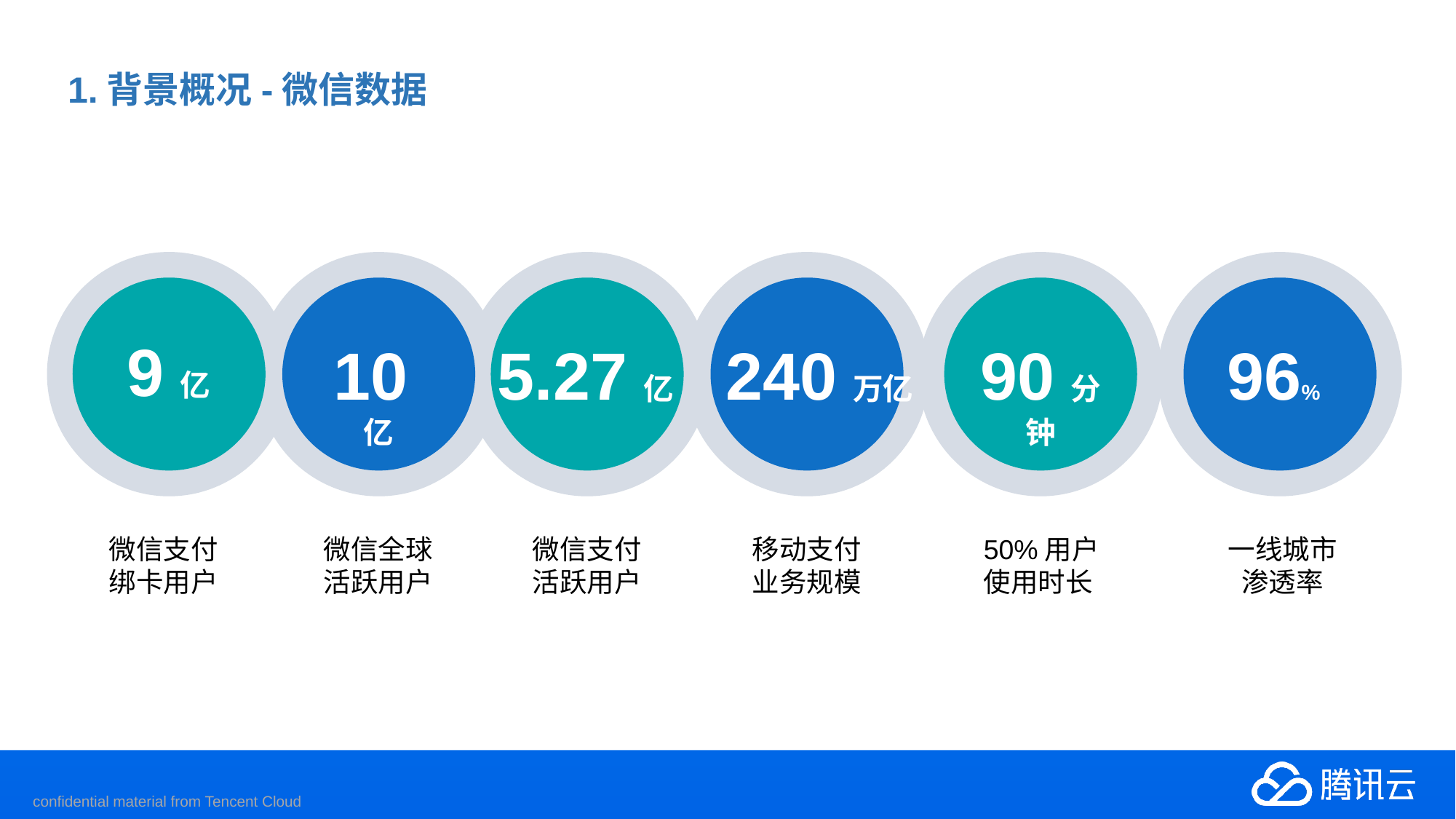

# 1.背景概况-微信数据

9亿
10亿
5.27亿
240万亿
90分钟
96%
微信支付
绑卡用户
微信全球
活跃用户
微信支付
活跃用户
移动支付
业务规模
50%用户
使用时长
一线城市
渗透率